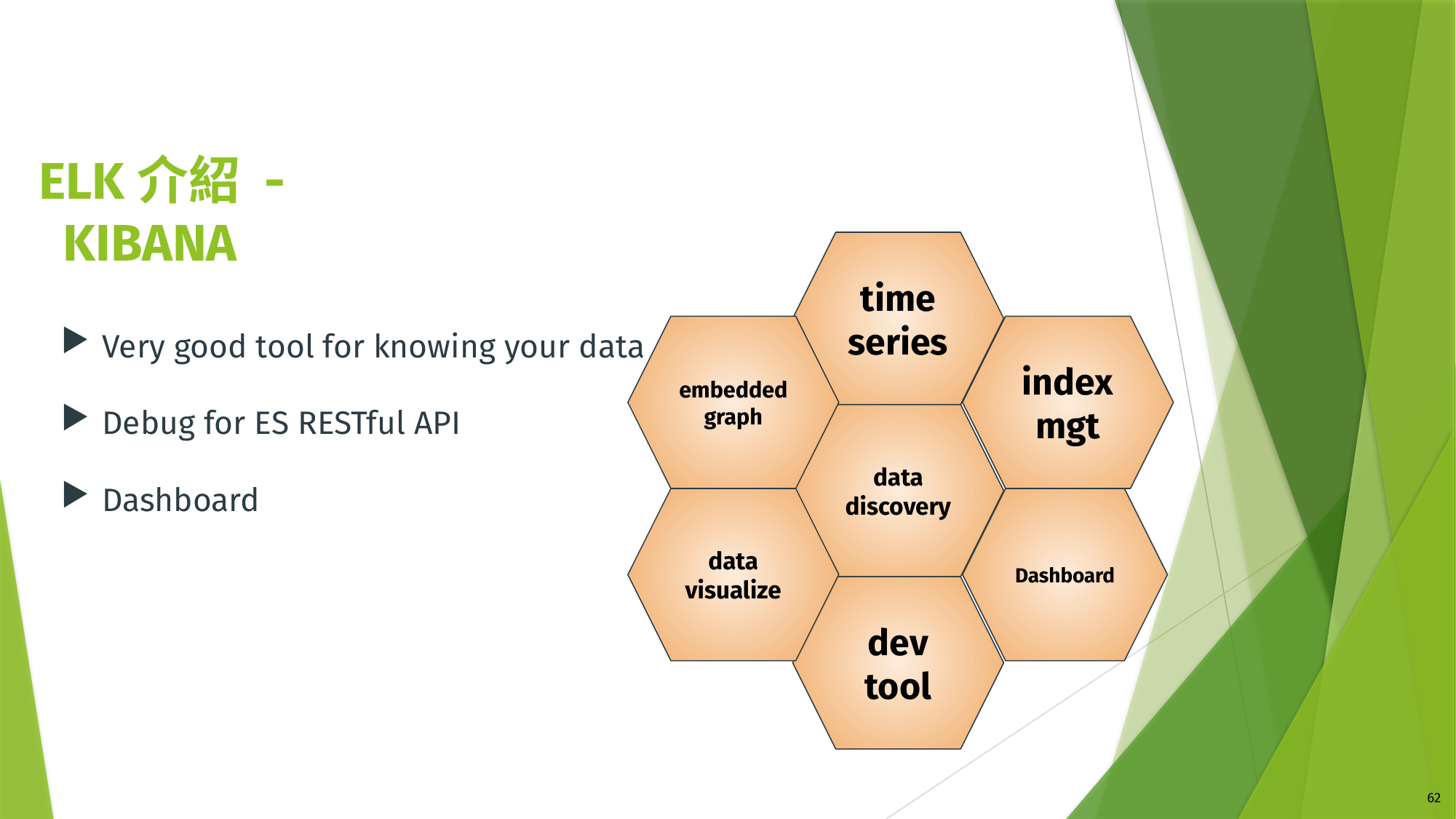

# ELK介紹 - Kibana
time series
Very good tool for knowing your data
Debug for ES RESTful API
Dashboard
embedded graph
index mgt
data discovery
data visualize
Dashboard
dev tool
62